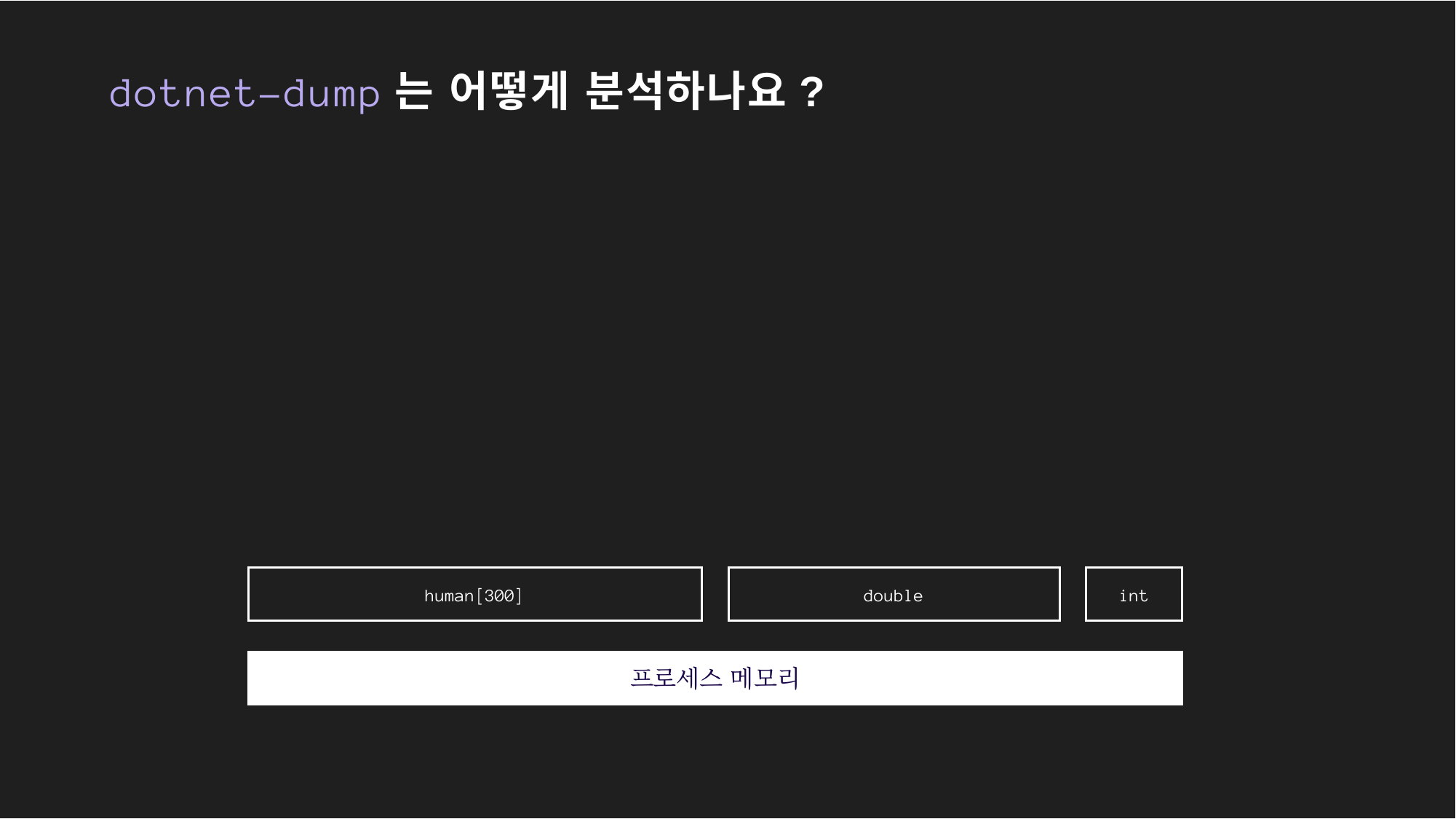

# dotnet-dump는 어떻게 분석하나요?
human[300]
double
int
프로세스 메모리